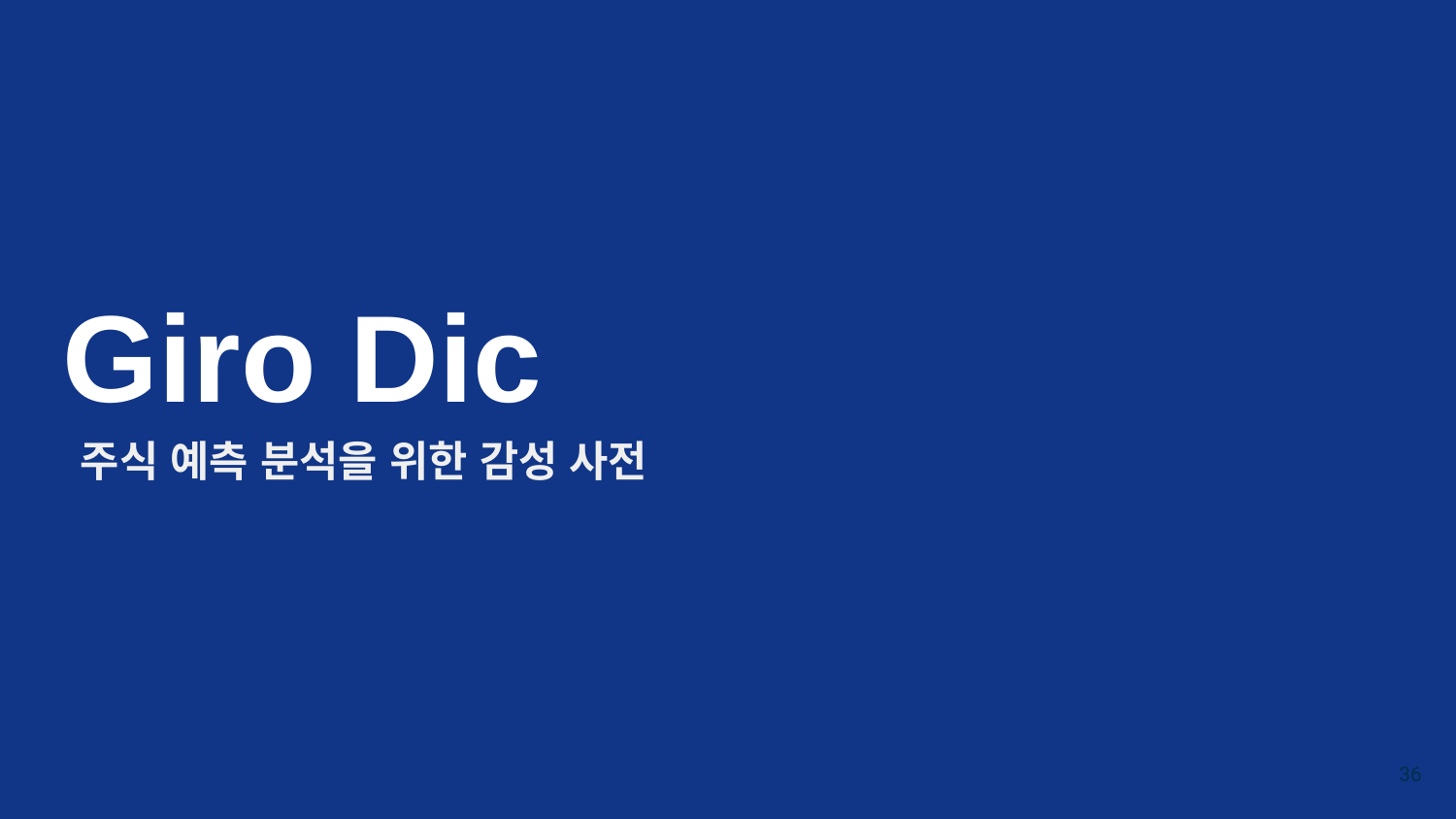

# Giro Dic
주식 예측 분석을 위한 감성 사전
36